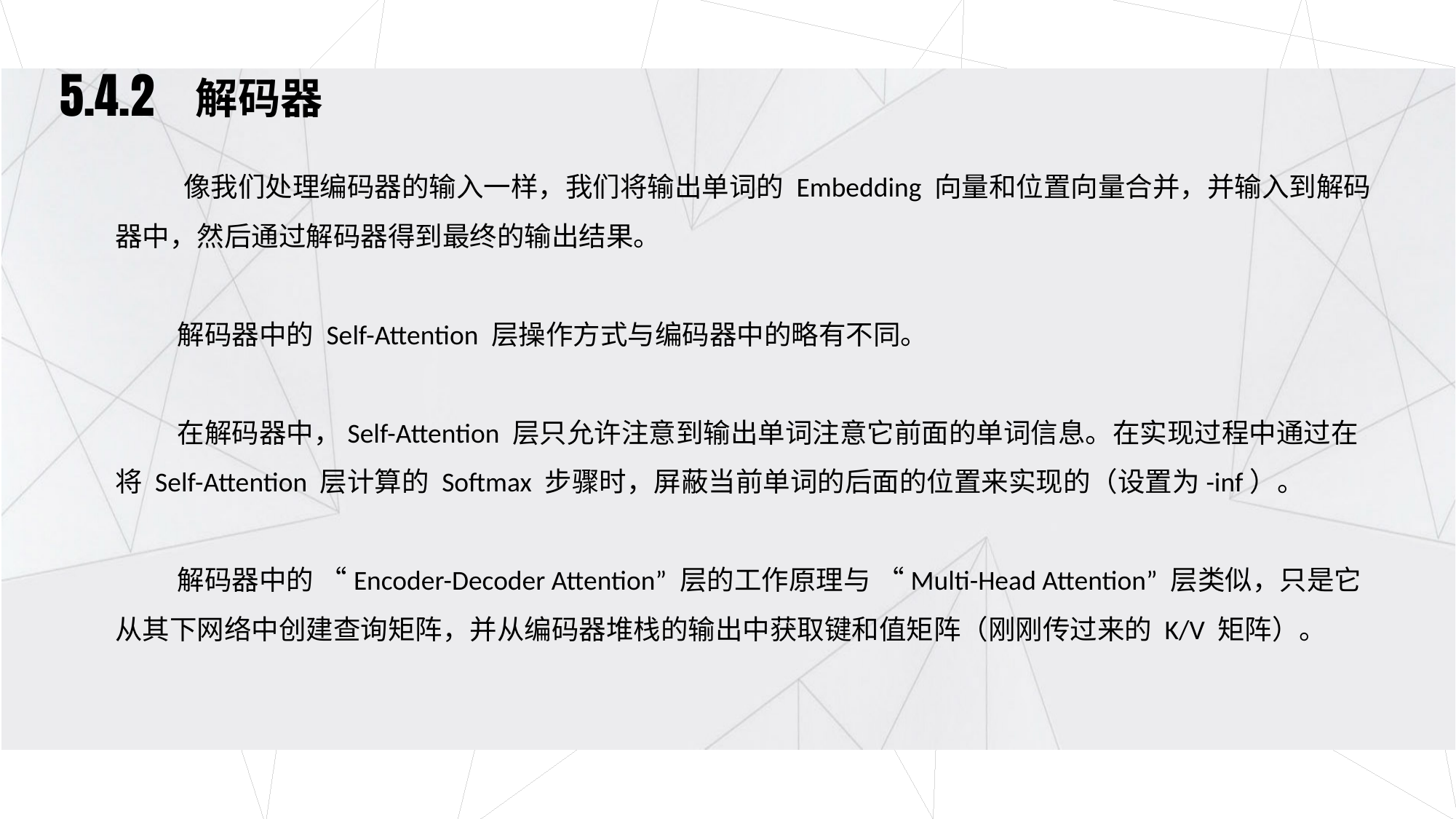

5.4.2
解码器
          像我们处理编码器的输入一样，我们将输出单词的 Embedding 向量和位置向量合并，并输入到解码器中，然后通过解码器得到最终的输出结果。

         解码器中的 Self-Attention 层操作方式与编码器中的略有不同。

         在解码器中，Self-Attention 层只允许注意到输出单词注意它前面的单词信息。在实现过程中通过在将 Self-Attention 层计算的 Softmax 步骤时，屏蔽当前单词的后面的位置来实现的（设置为-inf）。

         解码器中的 “Encoder-Decoder Attention” 层的工作原理与 “Multi-Head Attention” 层类似，只是它从其下网络中创建查询矩阵，并从编码器堆栈的输出中获取键和值矩阵（刚刚传过来的 K/V 矩阵）。